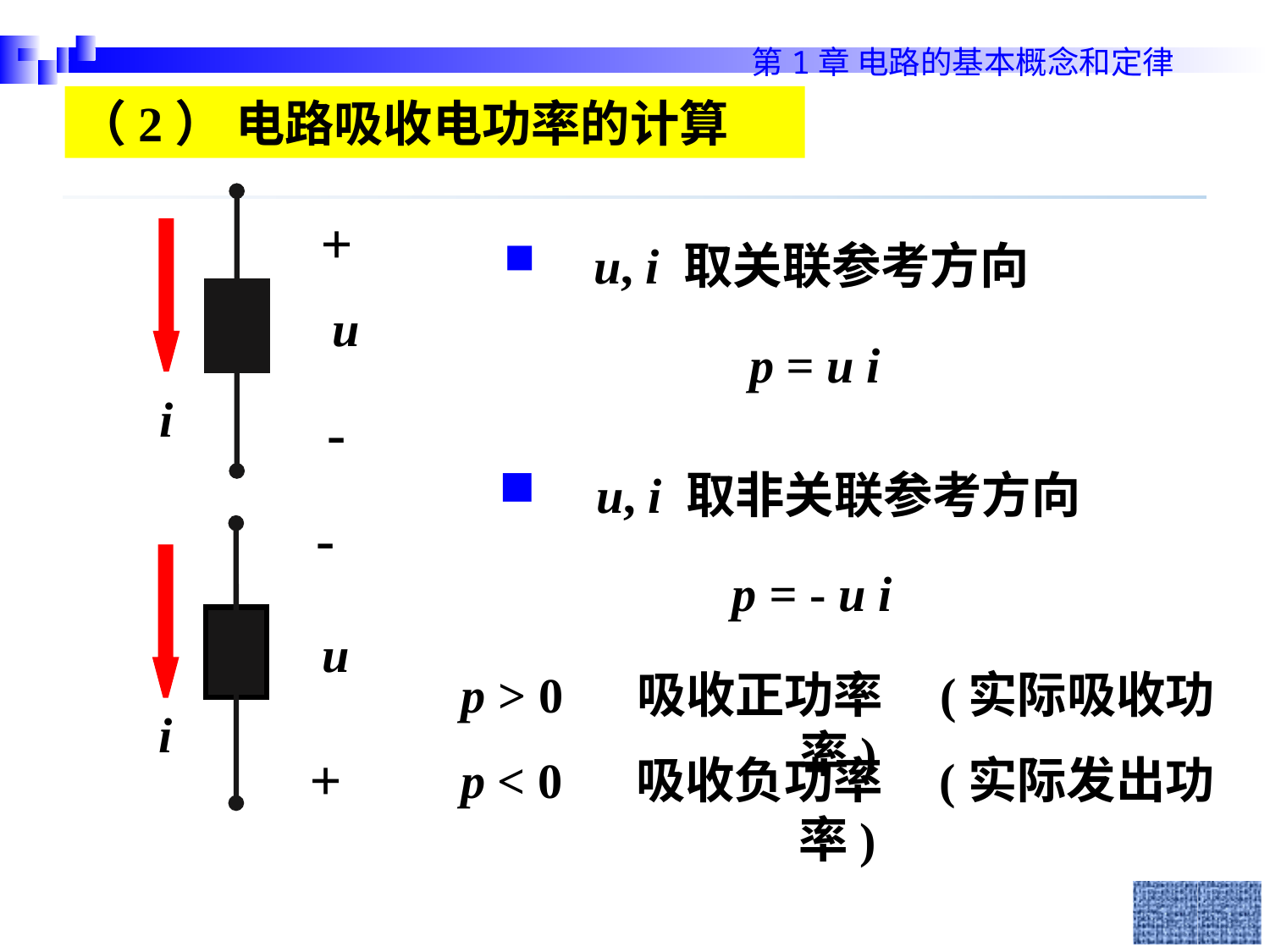

（2） 电路吸收电功率的计算

+

u
i
-
    u, i 取关联参考方向
p = u i
    u, i 取非关联参考方向
-

u
i
+
p = - u i
p > 0     吸收正功率    (实际吸收功率)
p < 0     吸收负功率    (实际发出功率)